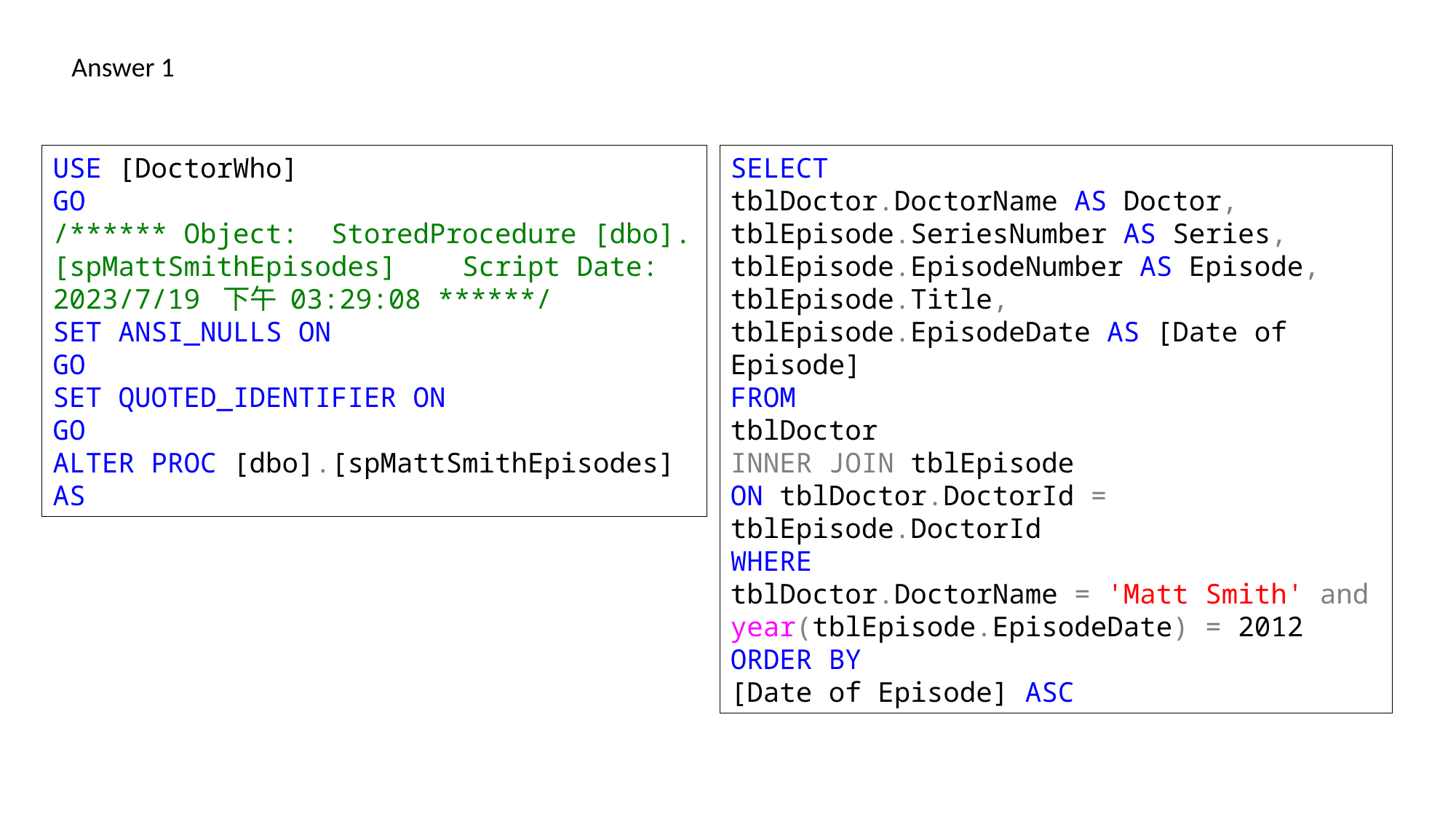

Answer 1
USE [DoctorWho]
GO
/****** Object:  StoredProcedure [dbo].[spMattSmithEpisodes]    Script Date: 2023/7/19 下午 03:29:08 ******/
SET ANSI_NULLS ON
GO
SET QUOTED_IDENTIFIER ON
GO
ALTER PROC [dbo].[spMattSmithEpisodes]
AS
SELECT
tblDoctor.DoctorName AS Doctor,
tblEpisode.SeriesNumber AS Series,
tblEpisode.EpisodeNumber AS Episode,
tblEpisode.Title,
tblEpisode.EpisodeDate AS [Date of Episode]
FROM
tblDoctor
INNER JOIN tblEpisode
ON tblDoctor.DoctorId = tblEpisode.DoctorId
WHERE
tblDoctor.DoctorName = 'Matt Smith' and
year(tblEpisode.EpisodeDate) = 2012
ORDER BY
[Date of Episode] ASC